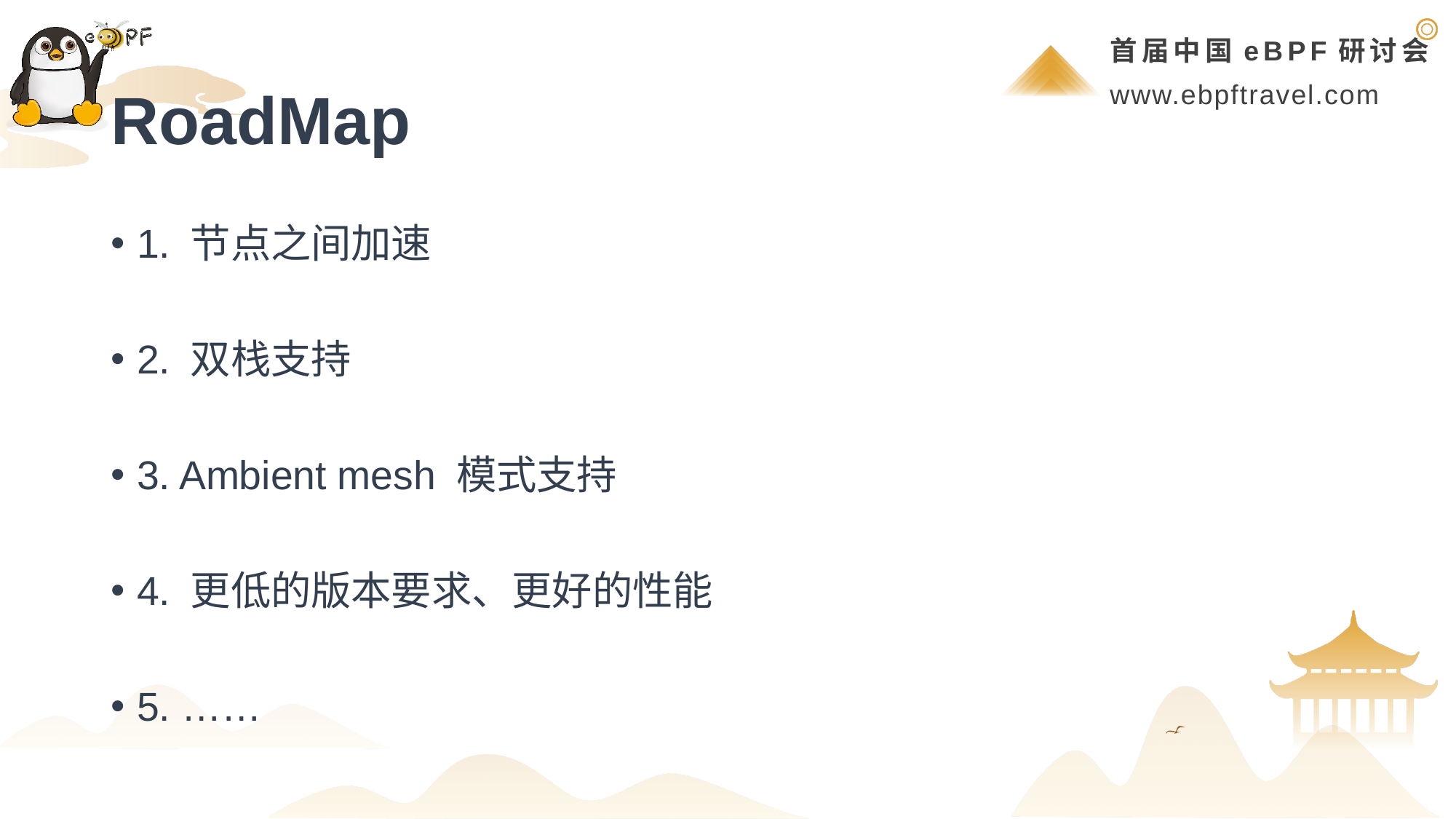

# RoadMap
1. 节点之间加速

2. 双栈支持

3. Ambient mesh 模式支持

4. 更低的版本要求、更好的性能

5. ……